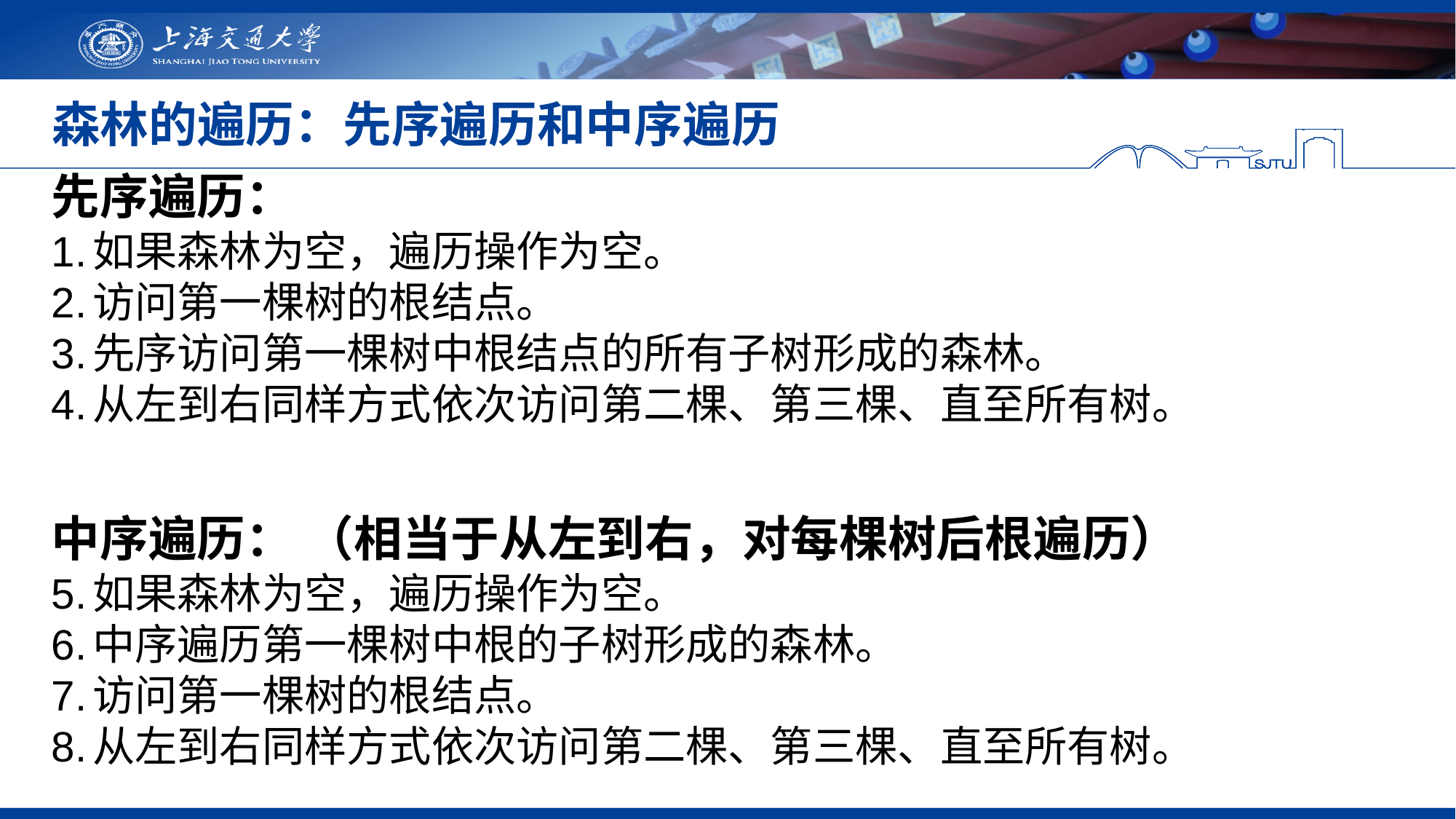

# 森林的遍历：先序遍历和中序遍历
先序遍历：
如果森林为空，遍历操作为空。
访问第一棵树的根结点。
先序访问第一棵树中根结点的所有子树形成的森林。
从左到右同样方式依次访问第二棵、第三棵、直至所有树。

中序遍历： （相当于从左到右，对每棵树后根遍历）
如果森林为空，遍历操作为空。
中序遍历第一棵树中根的子树形成的森林。
访问第一棵树的根结点。
从左到右同样方式依次访问第二棵、第三棵、直至所有树。